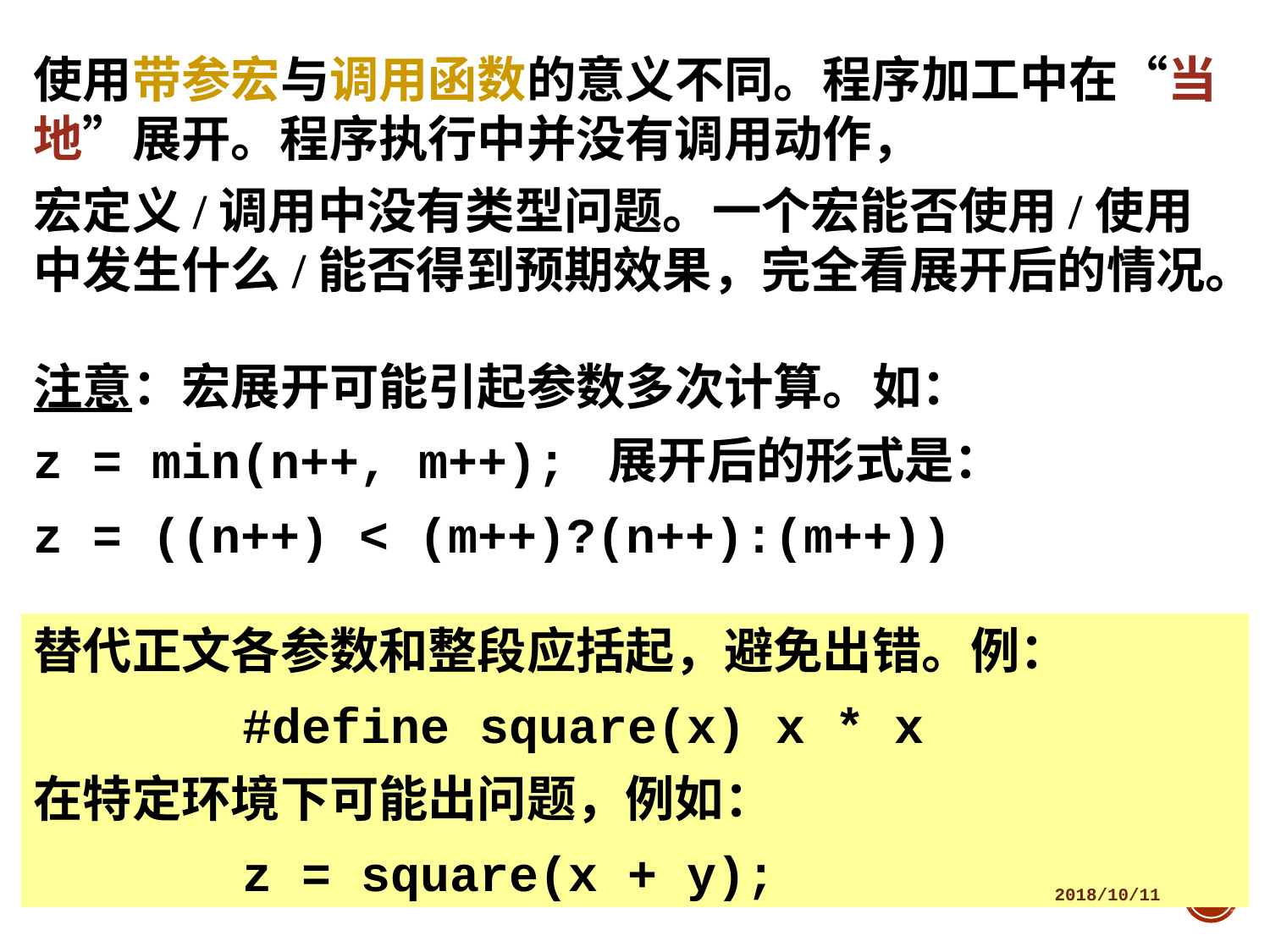

使用带参宏与调用函数的意义不同。程序加工中在“当地”展开。程序执行中并没有调用动作，
宏定义/调用中没有类型问题。一个宏能否使用/使用中发生什么/能否得到预期效果，完全看展开后的情况。
注意：宏展开可能引起参数多次计算。如：
z = min(n++, m++); 展开后的形式是：
z = ((n++) < (m++)?(n++):(m++))
替代正文各参数和整段应括起，避免出错。例：
　　　　#define square(x) x * x
在特定环境下可能出问题，例如：
　　　　z = square(x + y);
2018/10/11
60